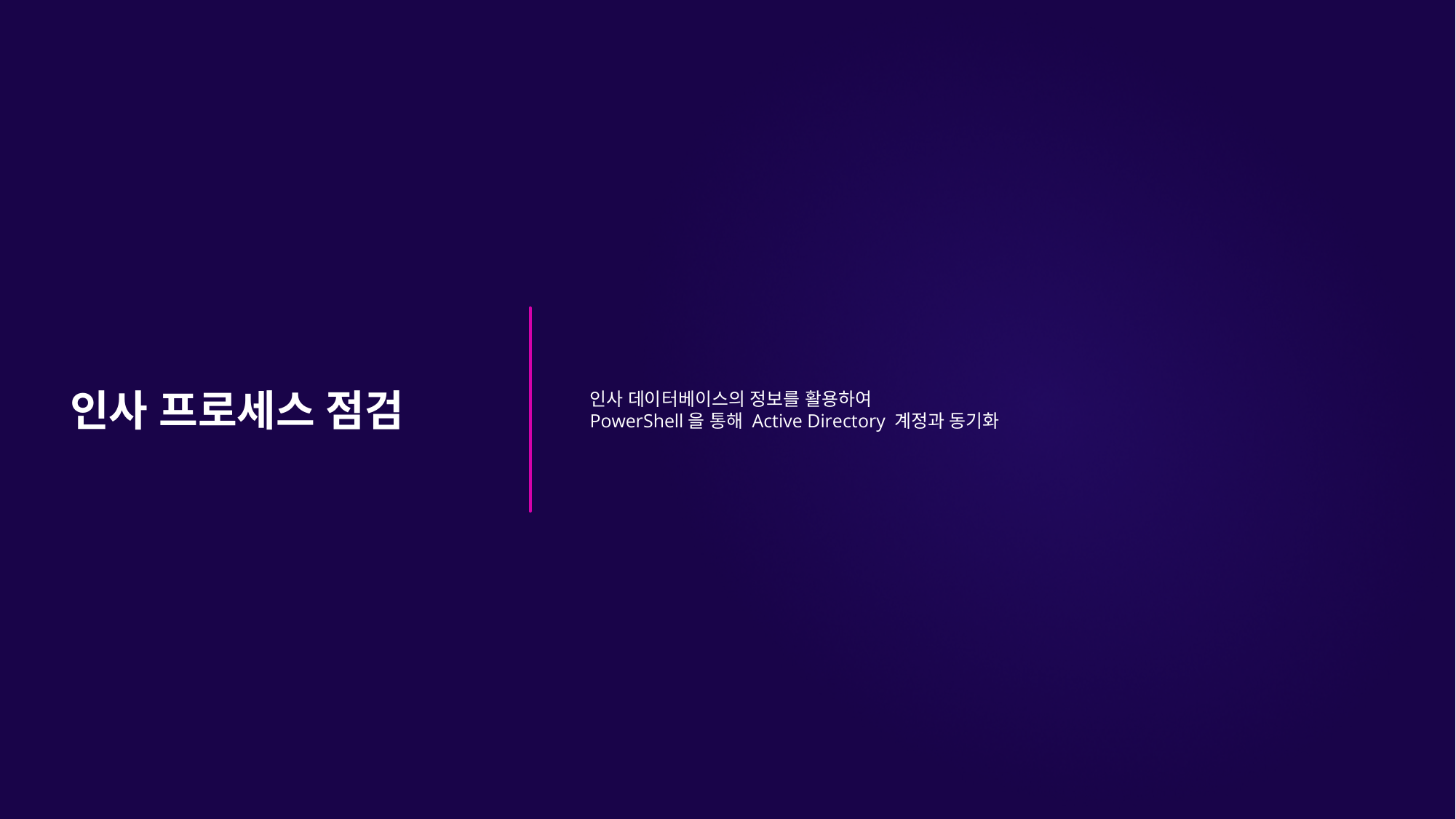

# 인사 프로세스 점검
인사 데이터베이스의 정보를 활용하여
PowerShell을 통해 Active Directory 계정과 동기화